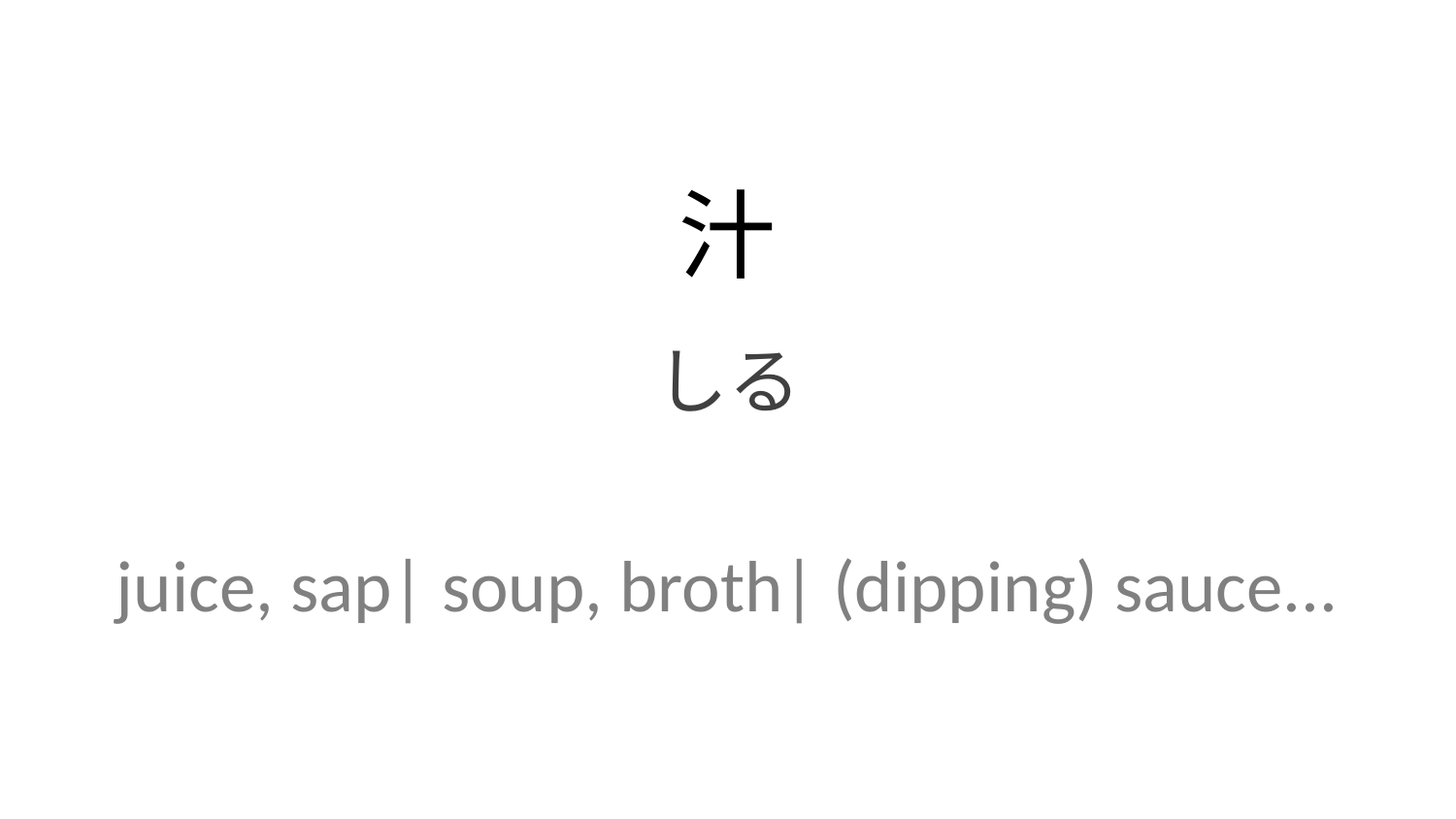

汁

しる
juice, sap| soup, broth| (dipping) sauce...